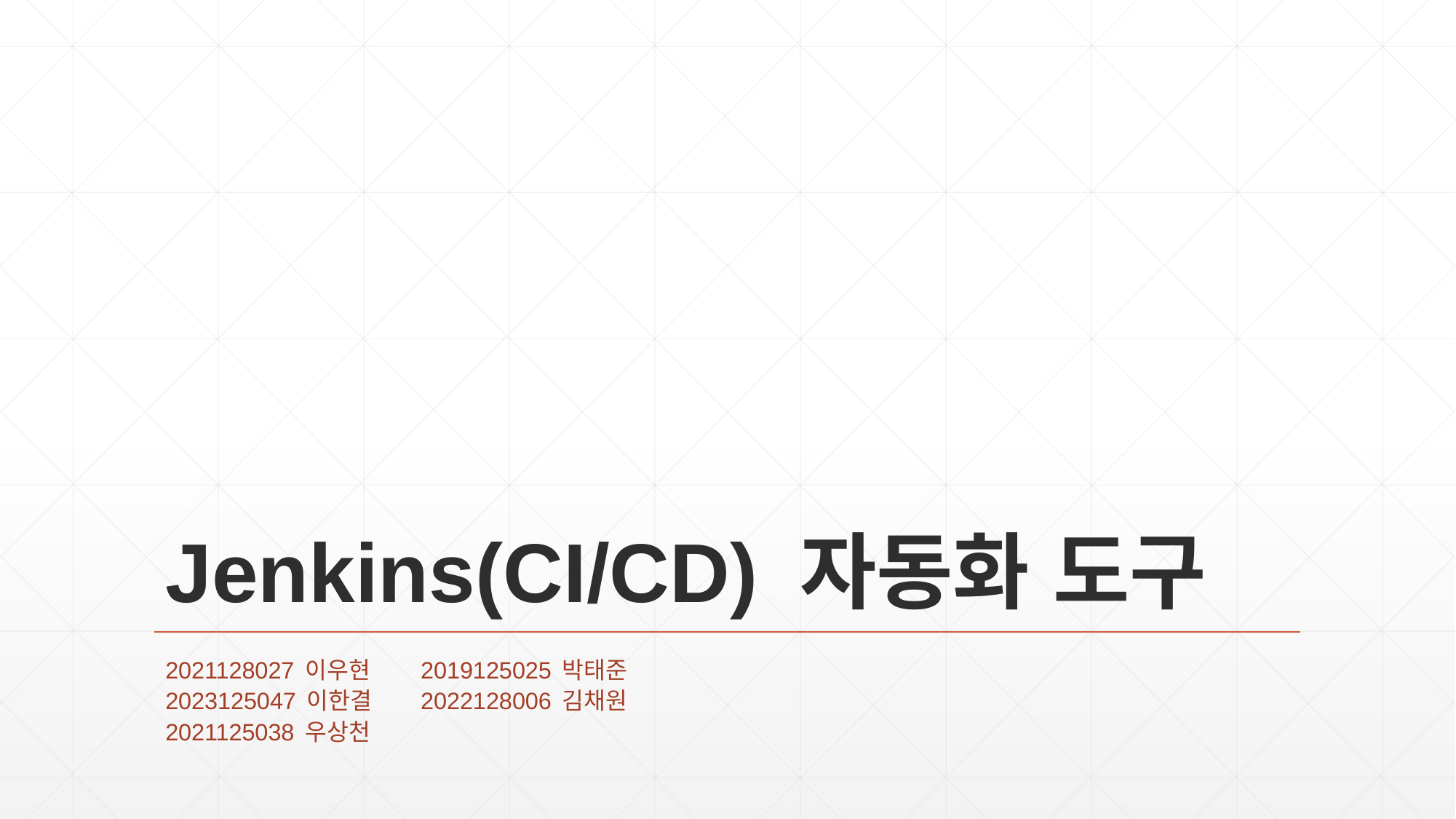

# Jenkins(CI/CD) 자동화 도구
2021128027 이우현	2019125025 박태준
2023125047 이한결	2022128006 김채원
2021125038 우상천